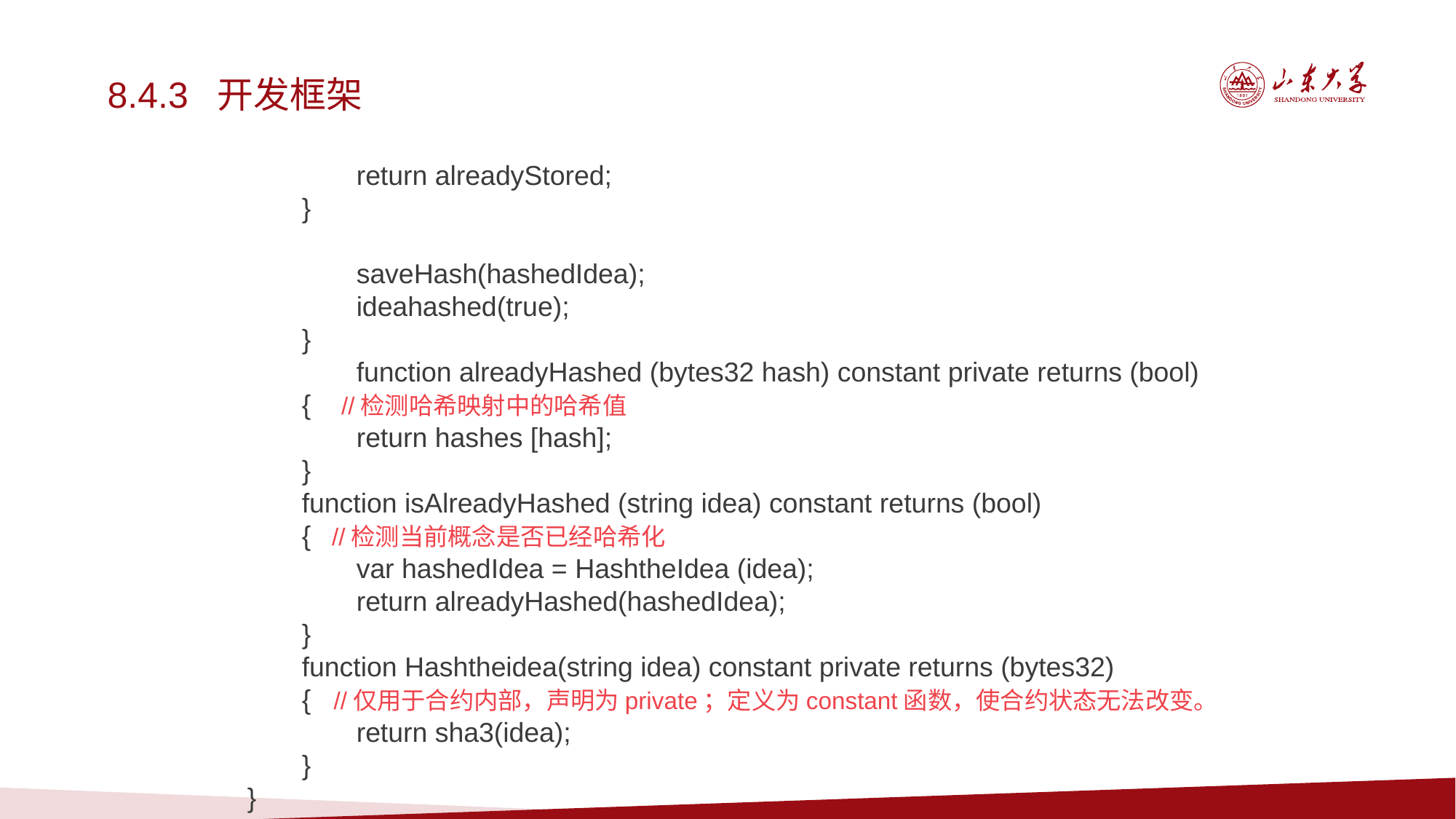

8.4.3  开发框架
return alreadyStored;
}

saveHash(hashedIdea);
ideahashed(true);
}
function alreadyHashed (bytes32 hash) constant private returns (bool)
{    //检测哈希映射中的哈希值
return hashes [hash];
}
function isAlreadyHashed (string idea) constant returns (bool)
{   //检测当前概念是否已经哈希化
var hashedIdea = HashtheIdea (idea);
return alreadyHashed(hashedIdea);
}
function Hashtheidea(string idea) constant private returns (bytes32)
{   //仅用于合约内部，声明为private；定义为constant函数，使合约状态无法改变。
return sha3(idea);
}
}